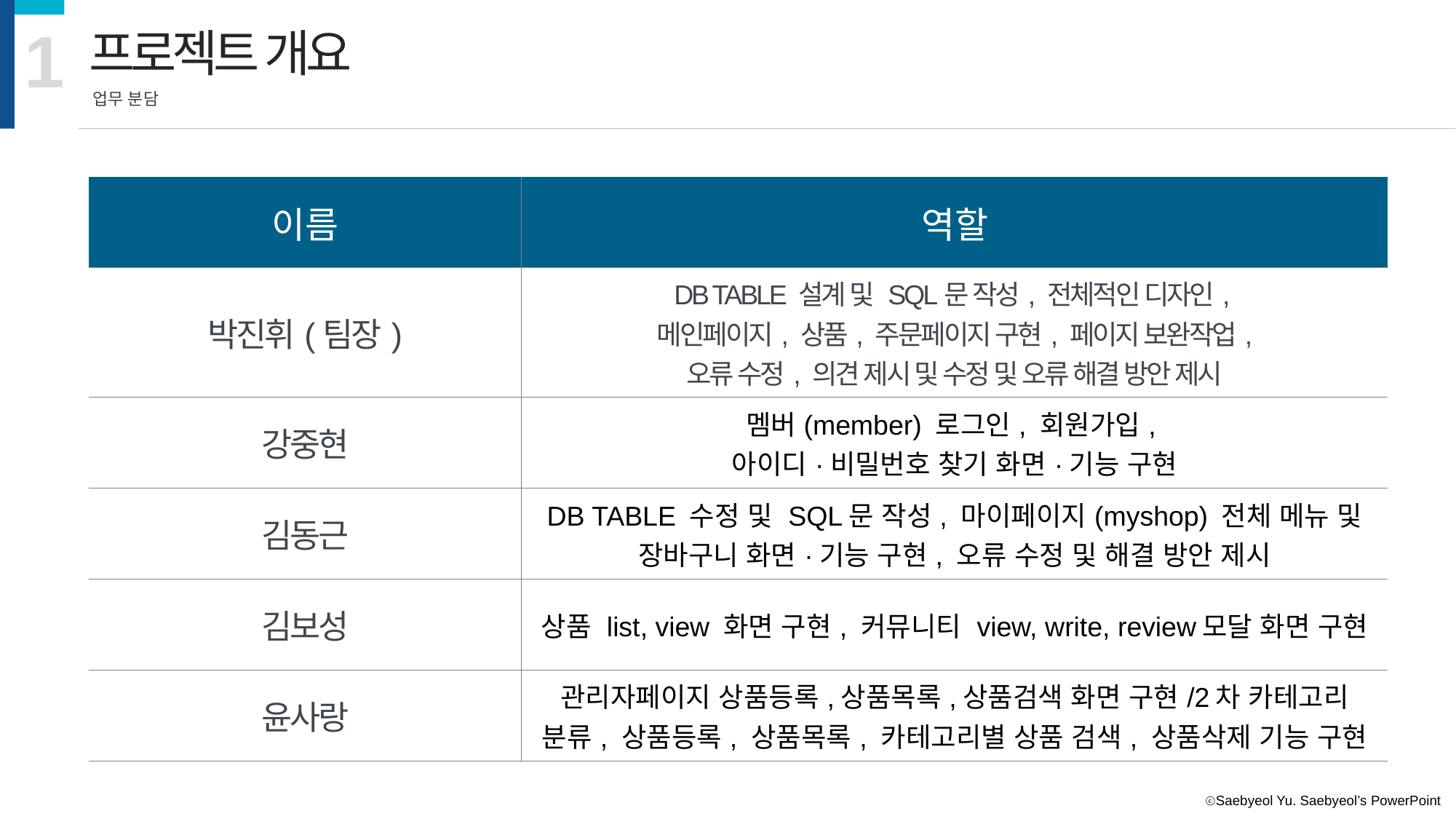

1
프로젝트 개요
업무 분담
| 이름 | 역할 |
| --- | --- |
| 박진휘(팀장) | DB TABLE 설계 및 SQL문 작성, 전체적인 디자인, 메인페이지, 상품, 주문페이지 구현, 페이지 보완작업, 오류 수정, 의견 제시 및 수정 및 오류 해결 방안 제시 |
| 강중현 | 멤버(member) 로그인, 회원가입, 아이디·비밀번호 찾기 화면·기능 구현 |
| 김동근 | DB TABLE 수정 및 SQL문 작성, 마이페이지(myshop) 전체 메뉴 및 장바구니 화면·기능 구현, 오류 수정 및 해결 방안 제시 |
| 김보성 | 상품 list, view 화면 구현, 커뮤니티 view, write, review모달 화면 구현 |
| 윤사랑 | 관리자페이지 상품등록,상품목록,상품검색 화면 구현/2차 카테고리 분류, 상품등록, 상품목록, 카테고리별 상품 검색, 상품삭제 기능 구현 |